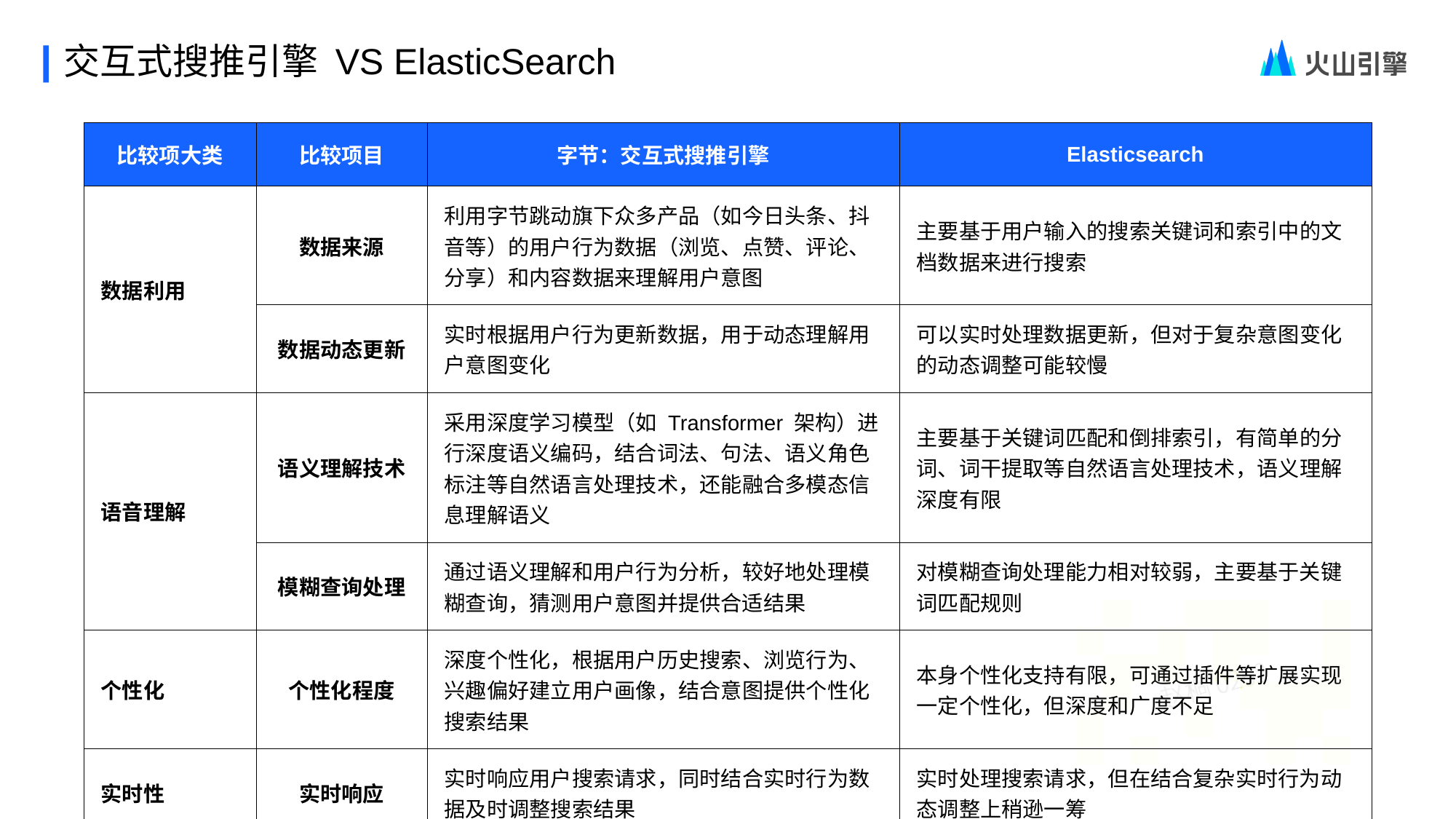

交互式搜推引擎 VS ElasticSearch
| 比较项大类 | 比较项目 | 字节：交互式搜推引擎 | Elasticsearch |
| --- | --- | --- | --- |
| 数据利用 | 数据来源 | 利用字节跳动旗下众多产品（如今日头条、抖音等）的用户行为数据（浏览、点赞、评论、分享）和内容数据来理解用户意图 | 主要基于用户输入的搜索关键词和索引中的文档数据来进行搜索 |
|  | 数据动态更新 | 实时根据用户行为更新数据，用于动态理解用户意图变化 | 可以实时处理数据更新，但对于复杂意图变化的动态调整可能较慢 |
| 语音理解 | 语义理解技术 | 采用深度学习模型（如 Transformer 架构）进行深度语义编码，结合词法、句法、语义角色标注等自然语言处理技术，还能融合多模态信息理解语义 | 主要基于关键词匹配和倒排索引，有简单的分词、词干提取等自然语言处理技术，语义理解深度有限 |
|  | 模糊查询处理 | 通过语义理解和用户行为分析，较好地处理模糊查询，猜测用户意图并提供合适结果 | 对模糊查询处理能力相对较弱，主要基于关键词匹配规则 |
| 个性化 | 个性化程度 | 深度个性化，根据用户历史搜索、浏览行为、兴趣偏好建立用户画像，结合意图提供个性化搜索结果 | 本身个性化支持有限，可通过插件等扩展实现一定个性化，但深度和广度不足 |
| 实时性 | 实时响应 | 实时响应用户搜索请求，同时结合实时行为数据及时调整搜索结果 | 实时处理搜索请求，但在结合复杂实时行为动态调整上稍逊一筹 |